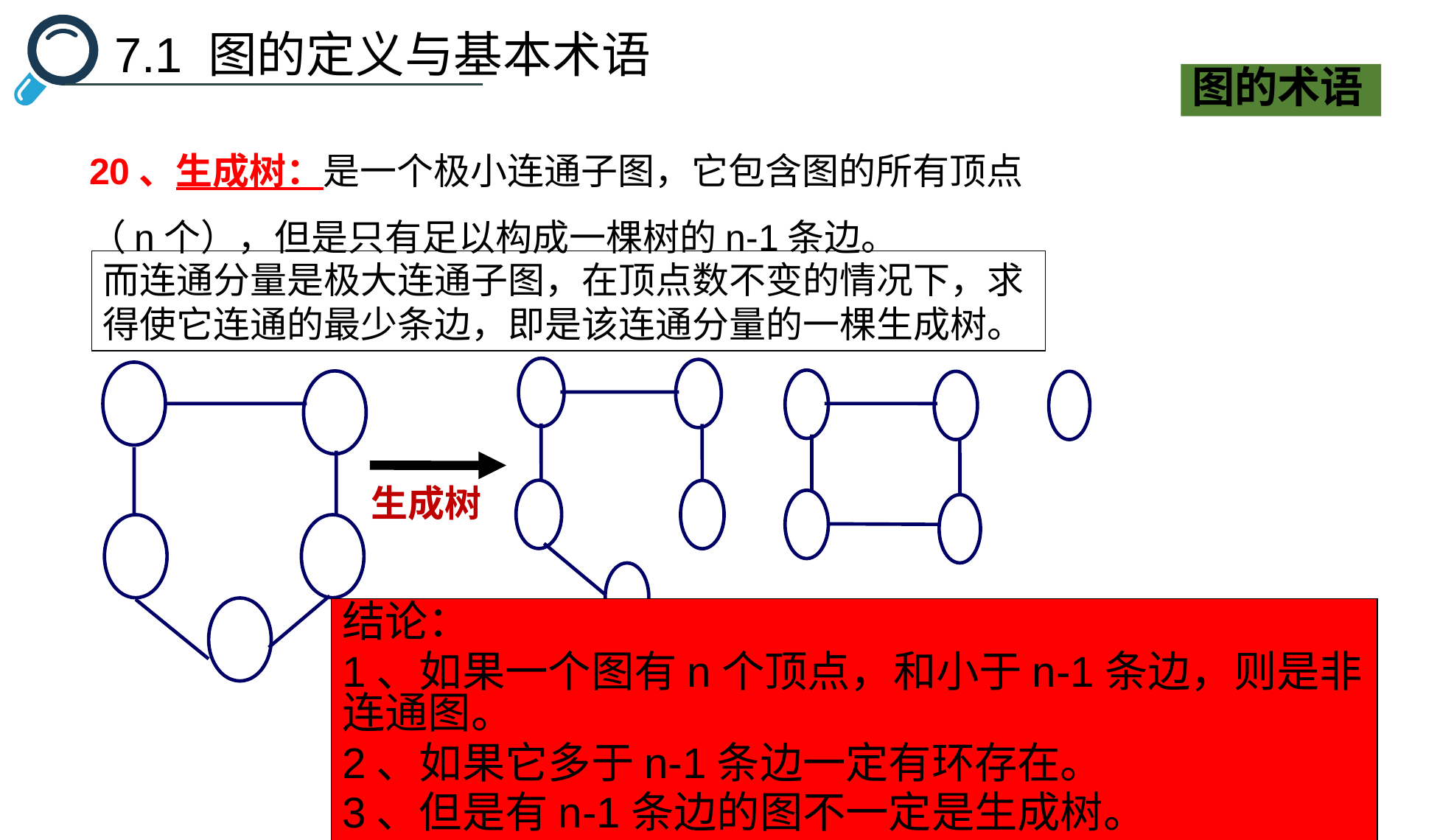

7.1 图的定义与基本术语
图的术语
20、生成树：是一个极小连通子图，它包含图的所有顶点（n个），但是只有足以构成一棵树的n-1条边。
而连通分量是极大连通子图，在顶点数不变的情况下，求得使它连通的最少条边，即是该连通分量的一棵生成树。

生成树
结论：
1、如果一个图有n个顶点，和小于n-1条边，则是非连通图。
2、如果它多于n-1条边一定有环存在。
3、但是有n-1条边的图不一定是生成树。